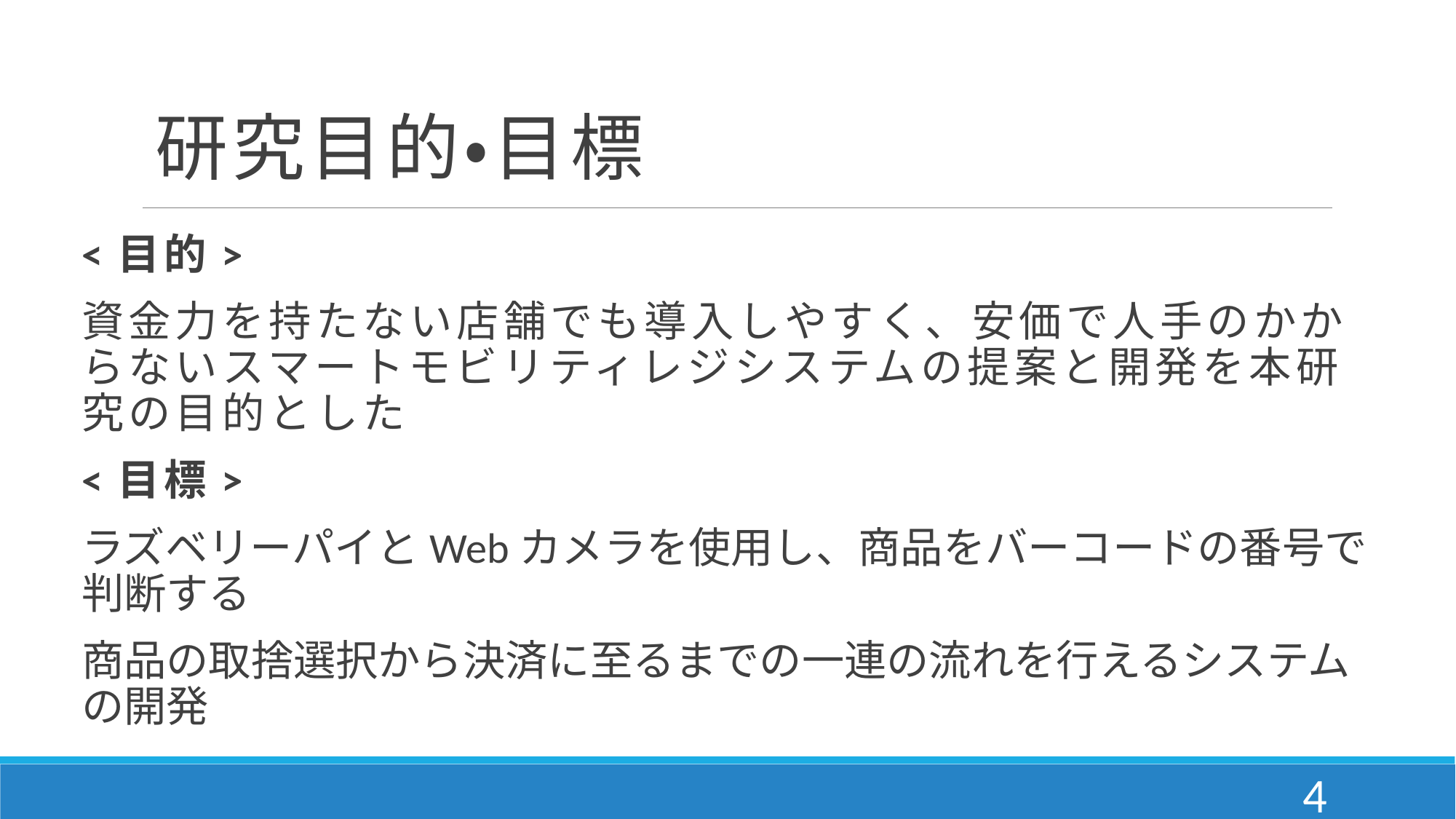

# 研究目的・目標
<目的>
資金力を持たない店舗でも導入しやすく、安価で人手のかからないスマートモビリティレジシステムの提案と開発を本研究の目的とした
<目標>
ラズベリーパイとWebカメラを使用し、商品をバーコードの番号で判断する
商品の取捨選択から決済に至るまでの一連の流れを行えるシステムの開発
4